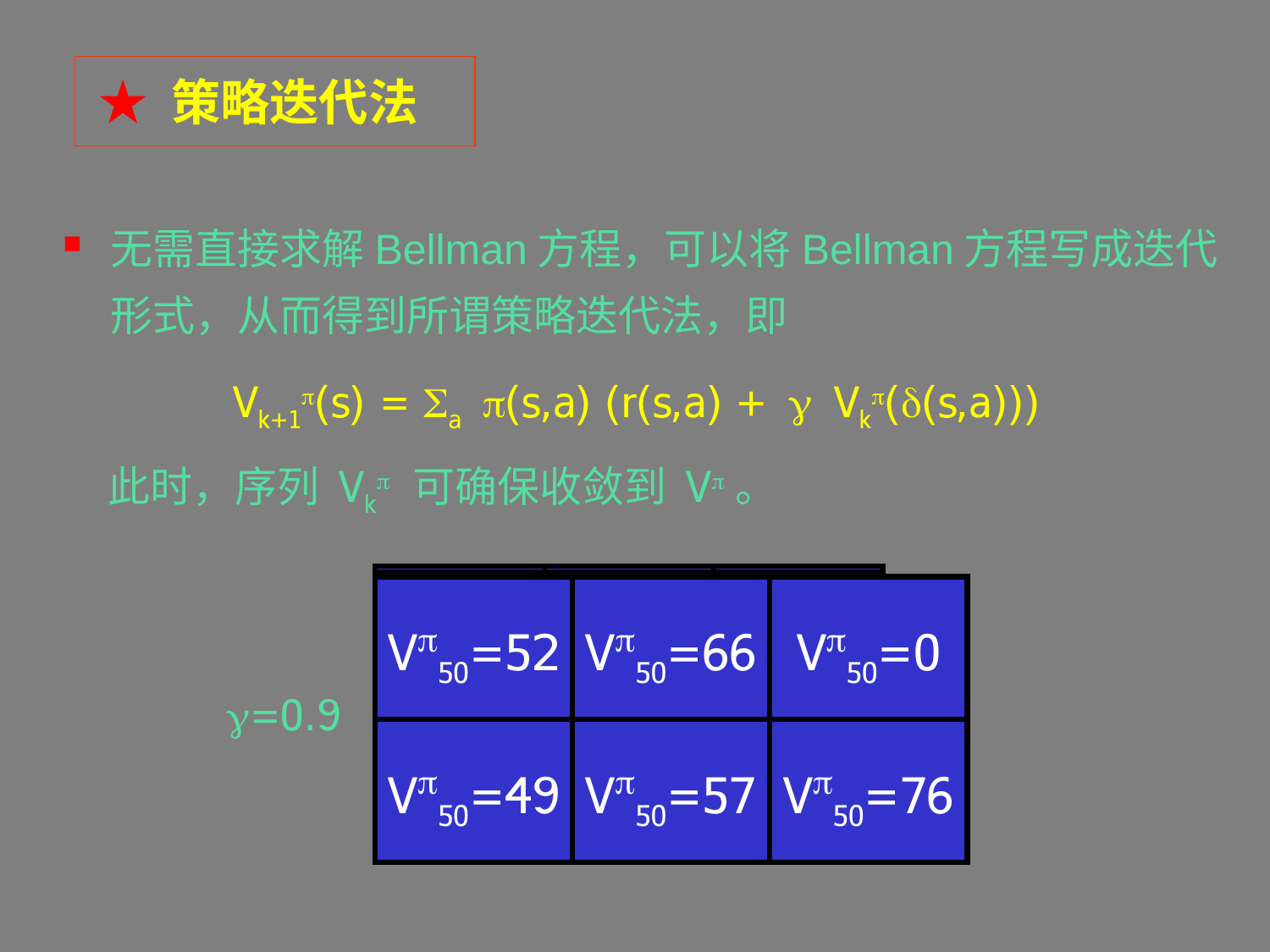

★ 策略迭代法
无需直接求解Bellman方程，可以将Bellman方程写成迭代形式，从而得到所谓策略迭代法，即
           Vk+1π(s) = Σa π(s,a) (r(s,a) + γ Vkπ(δ(s,a)))
   此时，序列 Vkπ 可确保收敛到 Vπ。
Vπ1=0
Vπ1=33
Vπ1=0
Vπ1=0
Vπ1=0
Vπ1=50
Vπ2=15
Vπ2=33
Vπ2=0
Vπ2=0
Vπ2=25
Vπ2=50
Vπ3=15
Vπ3=45
Vπ3=0
Vπ3=18
Vπ3=25
Vπ3=61
Vπ0=0
Vπ0=0
Vπ0=0
Vπ0=0
Vπ0=0
Vπ0=0
Vπ4=29
Vπ4=45
Vπ4=0
Vπ4=18
Vπ4=38
Vπ4=61
Vπ50=52
Vπ50=66
Vπ50=0
Vπ50=49
Vπ50=57
Vπ50=76
 γ=0.9